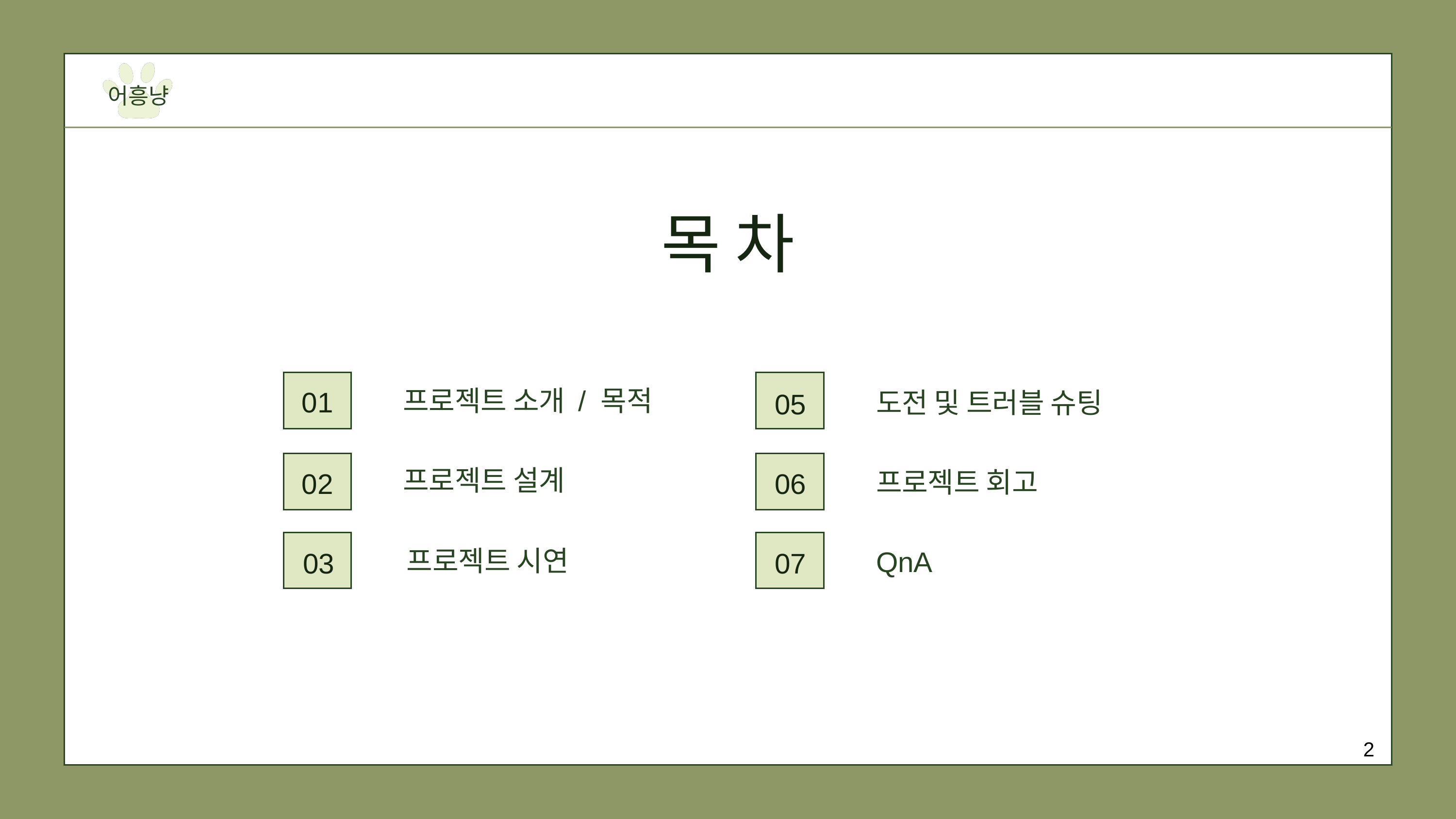

어흥냥

목 차

프로젝트 소개 / 목적
01
도전 및 트러블 슈팅
05

프로젝트 설계
프로젝트 회고
02
06

프로젝트 시연
QnA
03
07
2